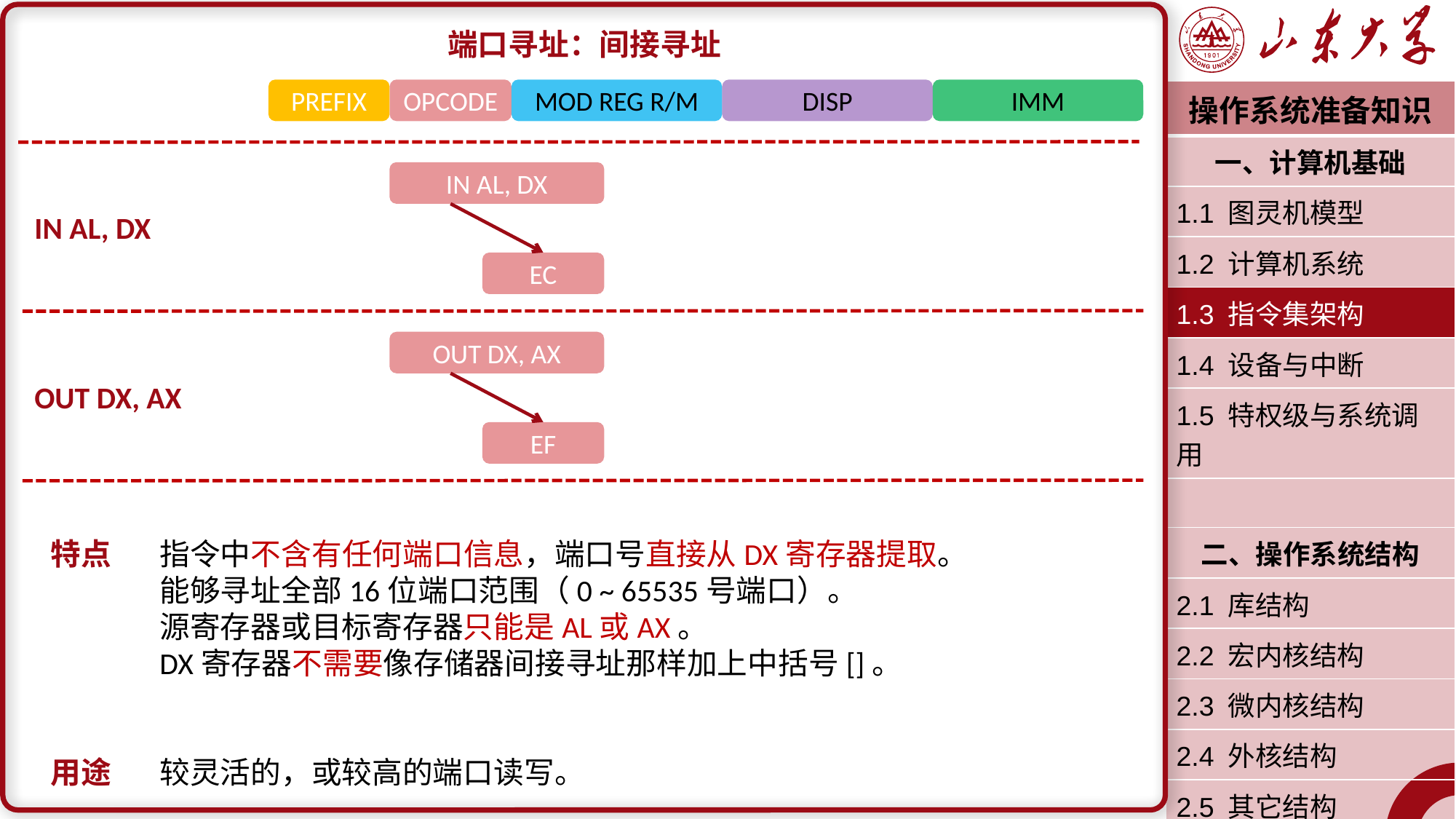

端口寻址：间接寻址

特点	指令中不含有任何端口信息，端口号直接从DX寄存器提取。
	能够寻址全部16位端口范围（0 ~ 65535号端口）。
	源寄存器或目标寄存器只能是AL或AX。
	DX寄存器不需要像存储器间接寻址那样加上中括号[]。

用途	较灵活的，或较高的端口读写。
PREFIX
OPCODE
MOD REG R/M
DISP
IMM
| 操作系统准备知识 |
| --- |
| 一、计算机基础 |
| 1.1 图灵机模型 |
| 1.2 计算机系统 |
| 1.3 指令集架构 |
| 1.4 设备与中断 |
| 1.5 特权级与系统调用 |
|  |
| 二、操作系统结构 |
| 2.1 库结构 |
| 2.2 宏内核结构 |
| 2.3 微内核结构 |
| 2.4 外核结构 |
| 2.5 其它结构 |
| 潘润宇 2023.02 |
IN AL, DX
IN AL, DX
EC
OUT DX, AX
OUT DX, AX
EF